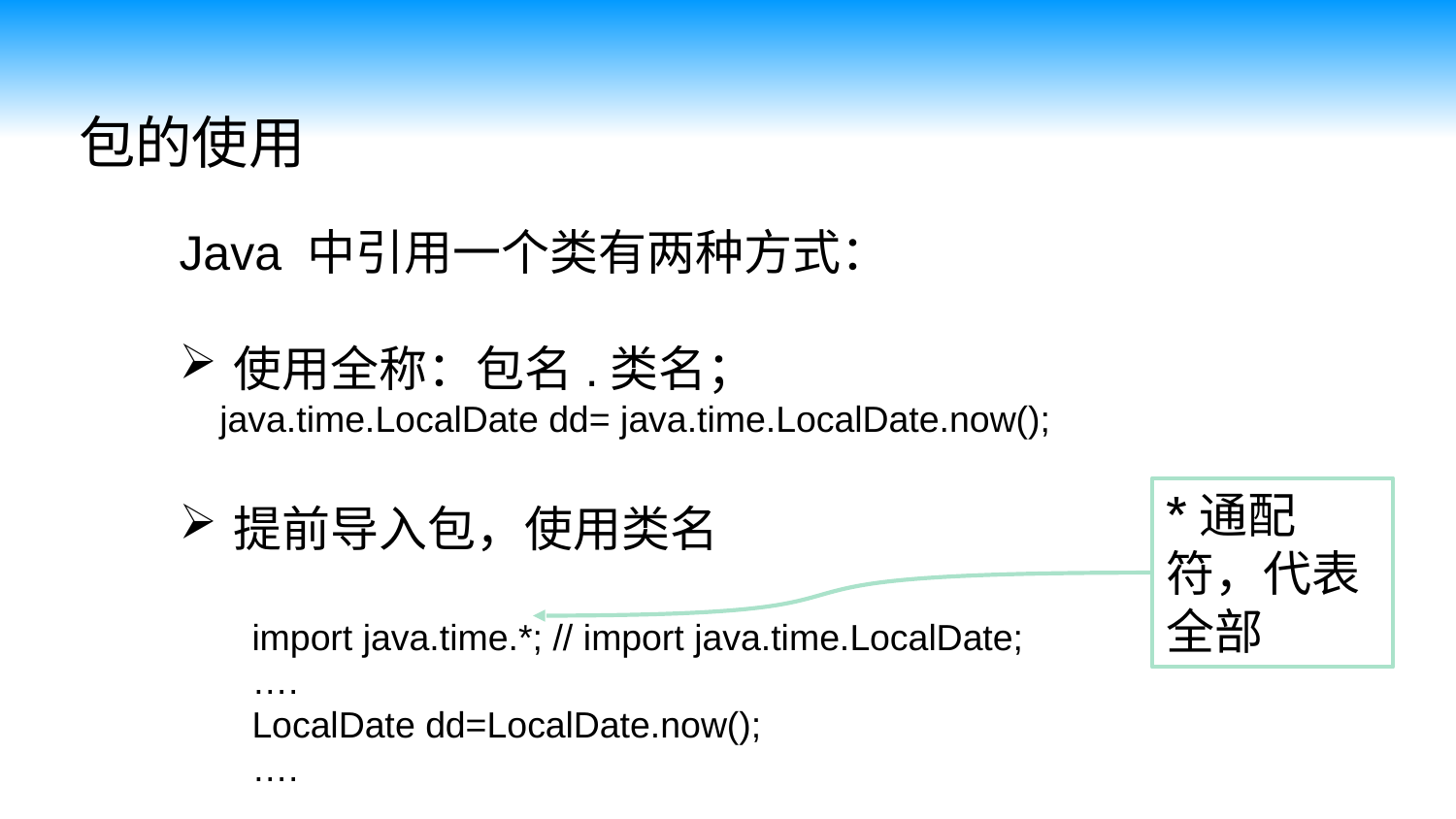

包的使用
Java 中引用一个类有两种方式：

使用全称：包名.类名；
    java.time.LocalDate dd= java.time.LocalDate.now();

提前导入包，使用类名

import java.time.*; // import java.time.LocalDate;
….
LocalDate dd=LocalDate.now();
….

*通配符，代表全部